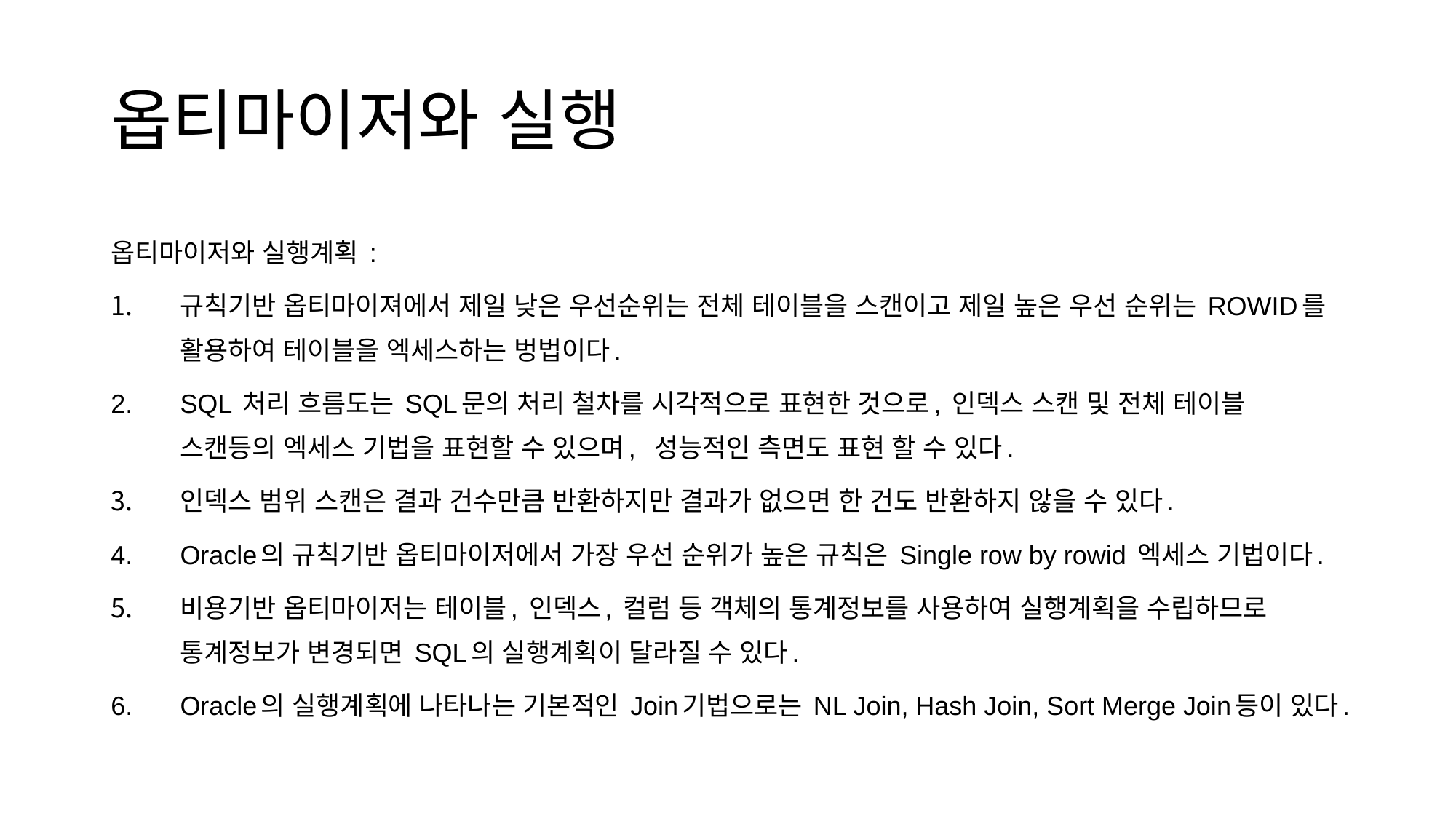

# 옵티마이저와 실행
옵티마이저와 실행계획 :
규칙기반 옵티마이져에서 제일 낮은 우선순위는 전체 테이블을 스캔이고 제일 높은 우선 순위는 ROWID를 활용하여 테이블을 엑세스하는 벙법이다.
SQL 처리 흐름도는 SQL문의 처리 철차를 시각적으로 표현한 것으로, 인덱스 스캔 및 전체 테이블 스캔등의 엑세스 기법을 표현할 수 있으며,  성능적인 측면도 표현 할 수 있다.
인덱스 범위 스캔은 결과 건수만큼 반환하지만 결과가 없으면 한 건도 반환하지 않을 수 있다.
Oracle의 규칙기반 옵티마이저에서 가장 우선 순위가 높은 규칙은 Single row by rowid 엑세스 기법이다.
비용기반 옵티마이저는 테이블, 인덱스, 컬럼 등 객체의 통계정보를 사용하여 실행계획을 수립하므로 통계정보가 변경되면 SQL의 실행계획이 달라질 수 있다.
Oracle의 실행계획에 나타나는 기본적인 Join기법으로는 NL Join, Hash Join, Sort Merge Join등이 있다.